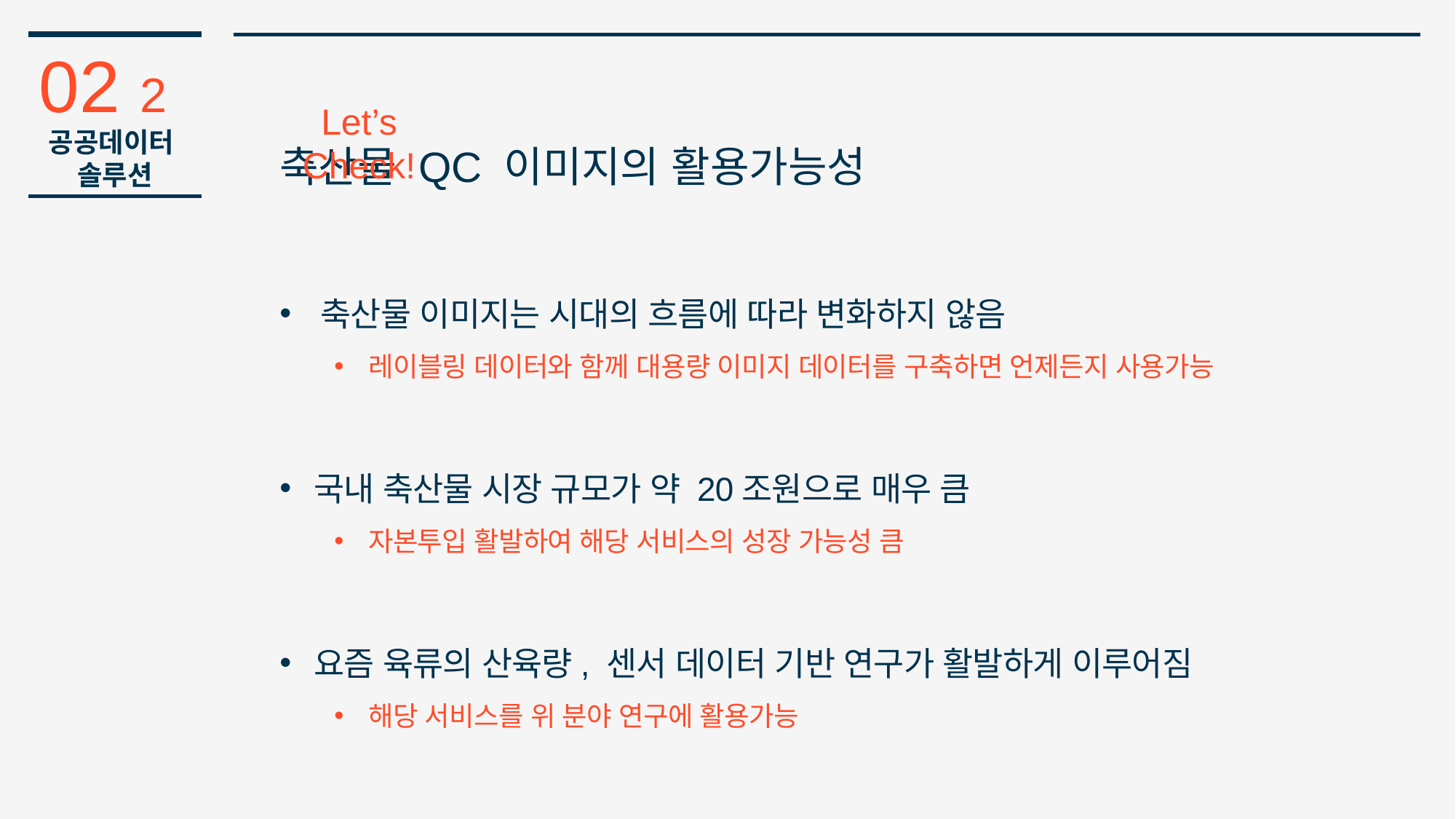

02 2
공공데이터
솔루션
Let’s Check!
축산물 QC 이미지의 활용가능성
축산물 이미지는 시대의 흐름에 따라 변화하지 않음
레이블링 데이터와 함께 대용량 이미지 데이터를 구축하면 언제든지 사용가능
국내 축산물 시장 규모가 약 20조원으로 매우 큼
자본투입 활발하여 해당 서비스의 성장 가능성 큼
요즘 육류의 산육량, 센서 데이터 기반 연구가 활발하게 이루어짐
해당 서비스를 위 분야 연구에 활용가능